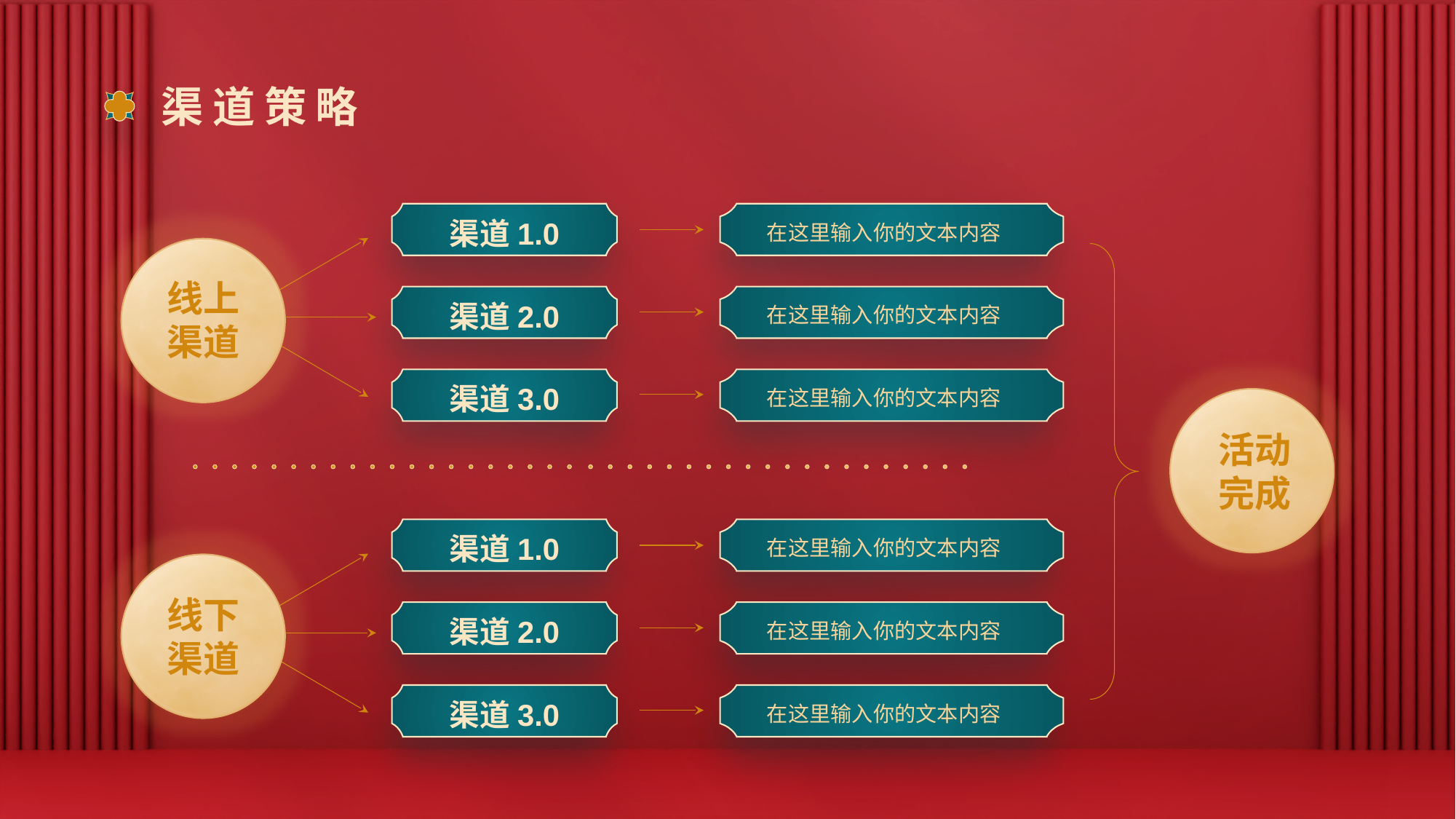

# 渠道策略

在这里输入你的文本内容
渠道1.0
线上
渠道
在这里输入你的文本内容
渠道2.0
在这里输入你的文本内容
渠道3.0
活动
完成
在这里输入你的文本内容
渠道1.0
线下
渠道
在这里输入你的文本内容
渠道2.0
在这里输入你的文本内容
渠道3.0